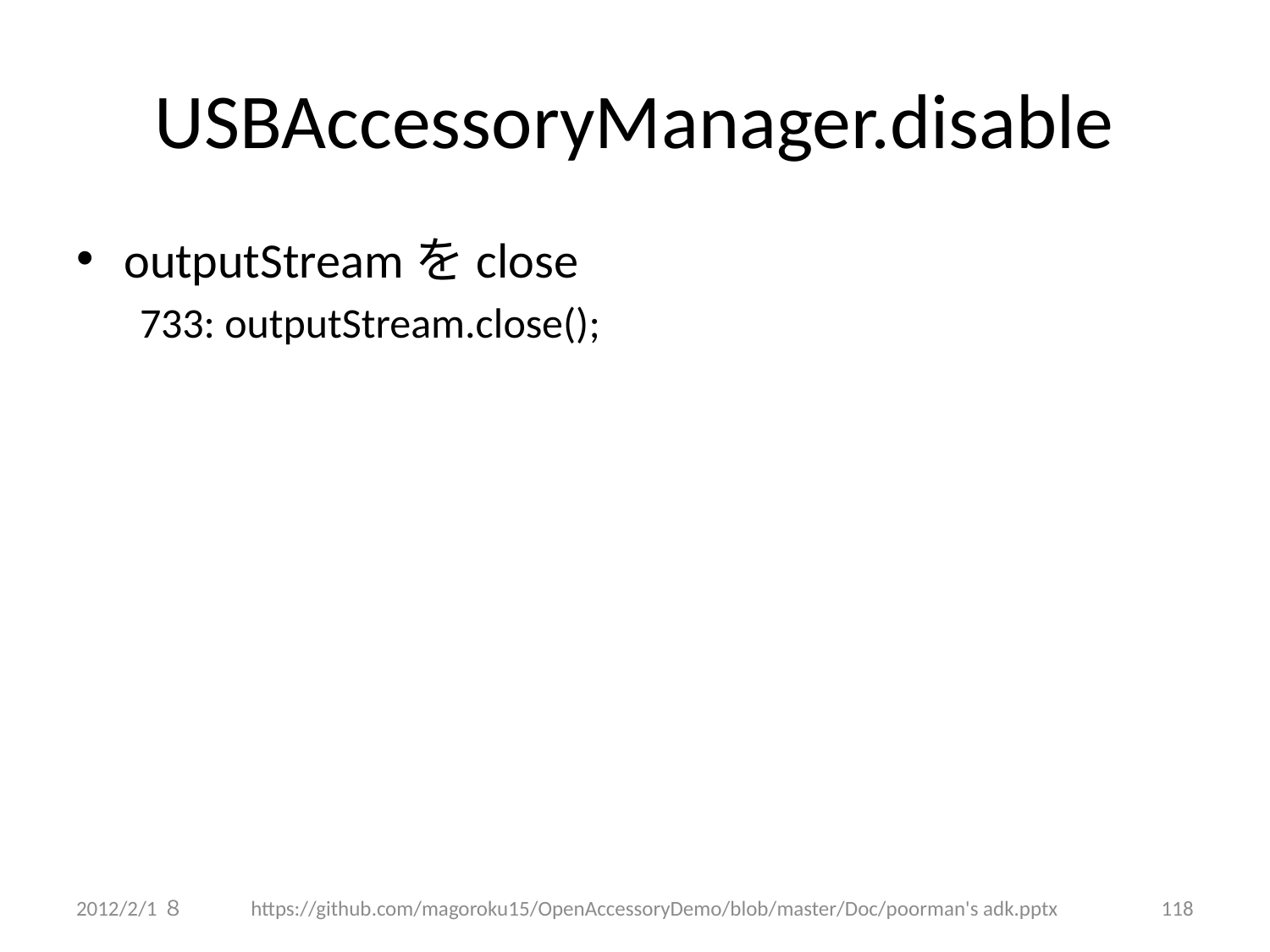

# USBAccessoryManager.disable
outputStreamをclose
733: outputStream.close();

2012/2/1８
https://github.com/magoroku15/OpenAccessoryDemo/blob/master/Doc/poorman's adk.pptx
118